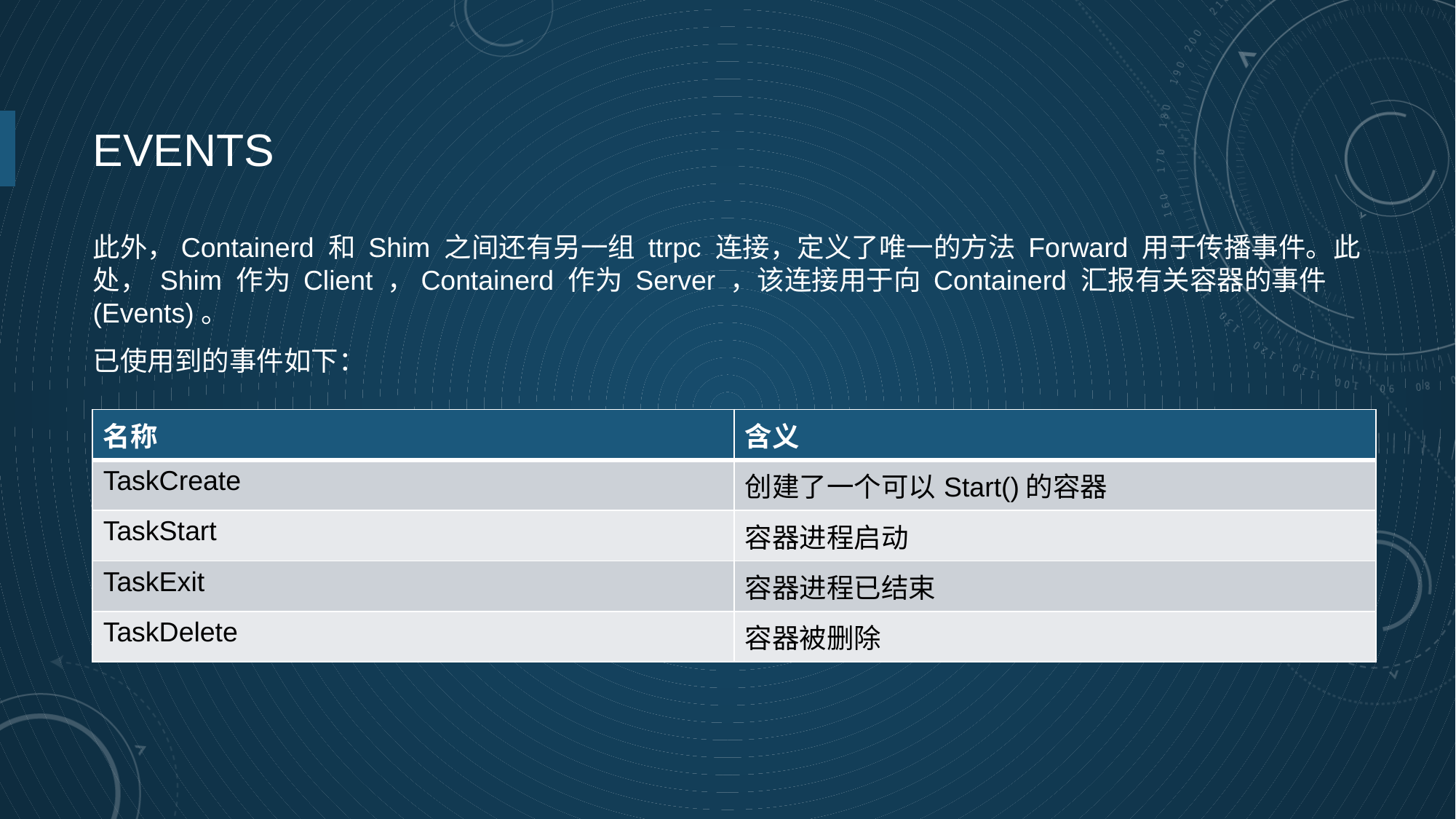

# EVENTS
此外，Containerd 和 Shim 之间还有另一组 ttrpc 连接，定义了唯一的方法 Forward 用于传播事件。此处， Shim 作为 Client ，Containerd 作为 Server ，该连接用于向 Containerd 汇报有关容器的事件 (Events)。
已使用到的事件如下：

| 名称 | 含义 |
| --- | --- |
| TaskCreate | 创建了一个可以Start()的容器 |
| TaskStart | 容器进程启动 |
| TaskExit | 容器进程已结束 |
| TaskDelete | 容器被删除 |